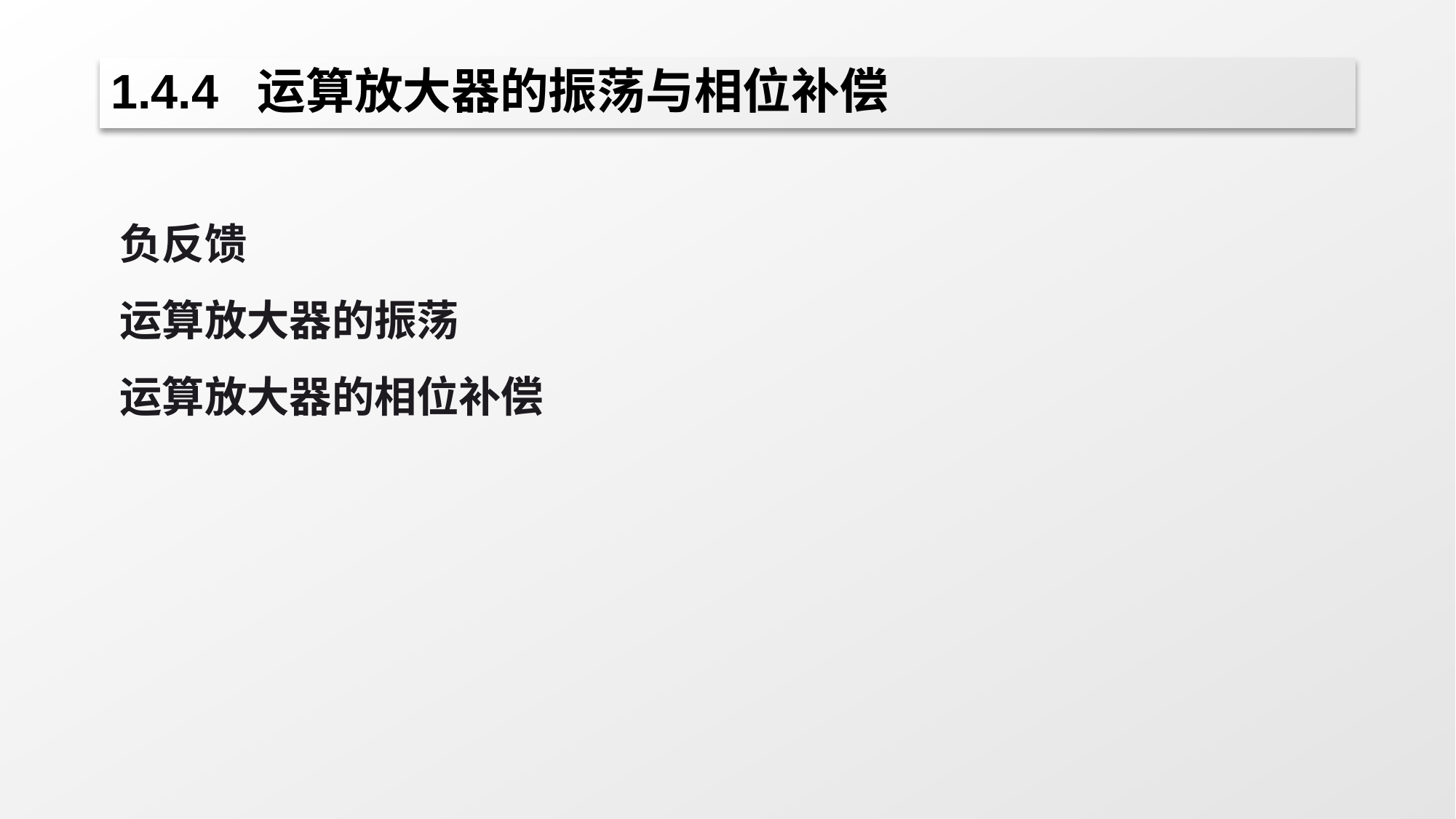

# 1.4.4  运算放大器的振荡与相位补偿
负反馈
运算放大器的振荡
运算放大器的相位补偿